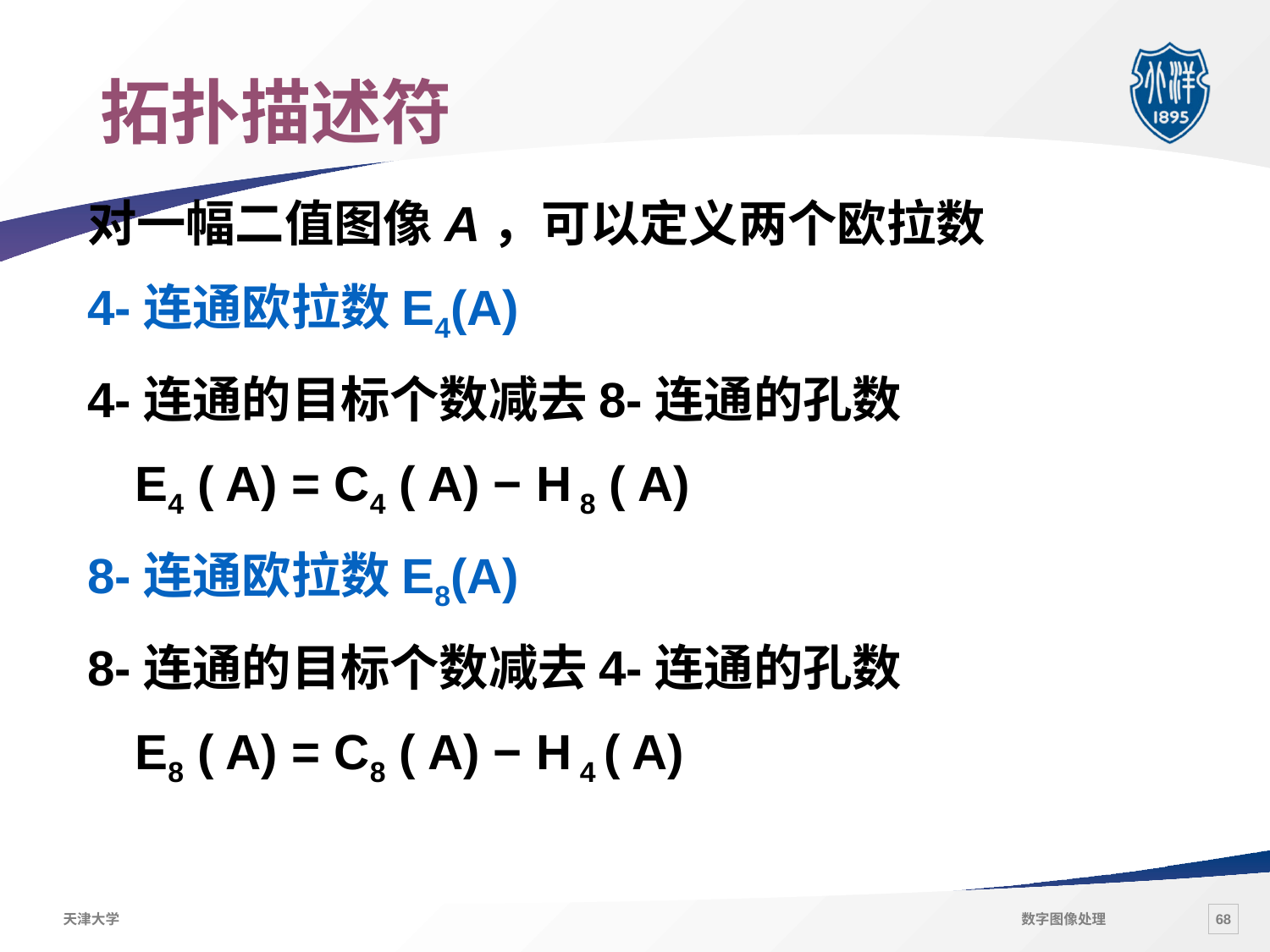

# 拓扑描述符
对一幅二值图像A，可以定义两个欧拉数
4-连通欧拉数E4(A)
4-连通的目标个数减去8-连通的孔数
	E4 ( A) = C4 ( A) − H 8 ( A)
8-连通欧拉数E8(A)
8-连通的目标个数减去4-连通的孔数
	E8 ( A) = C8 ( A) − H 4 ( A)